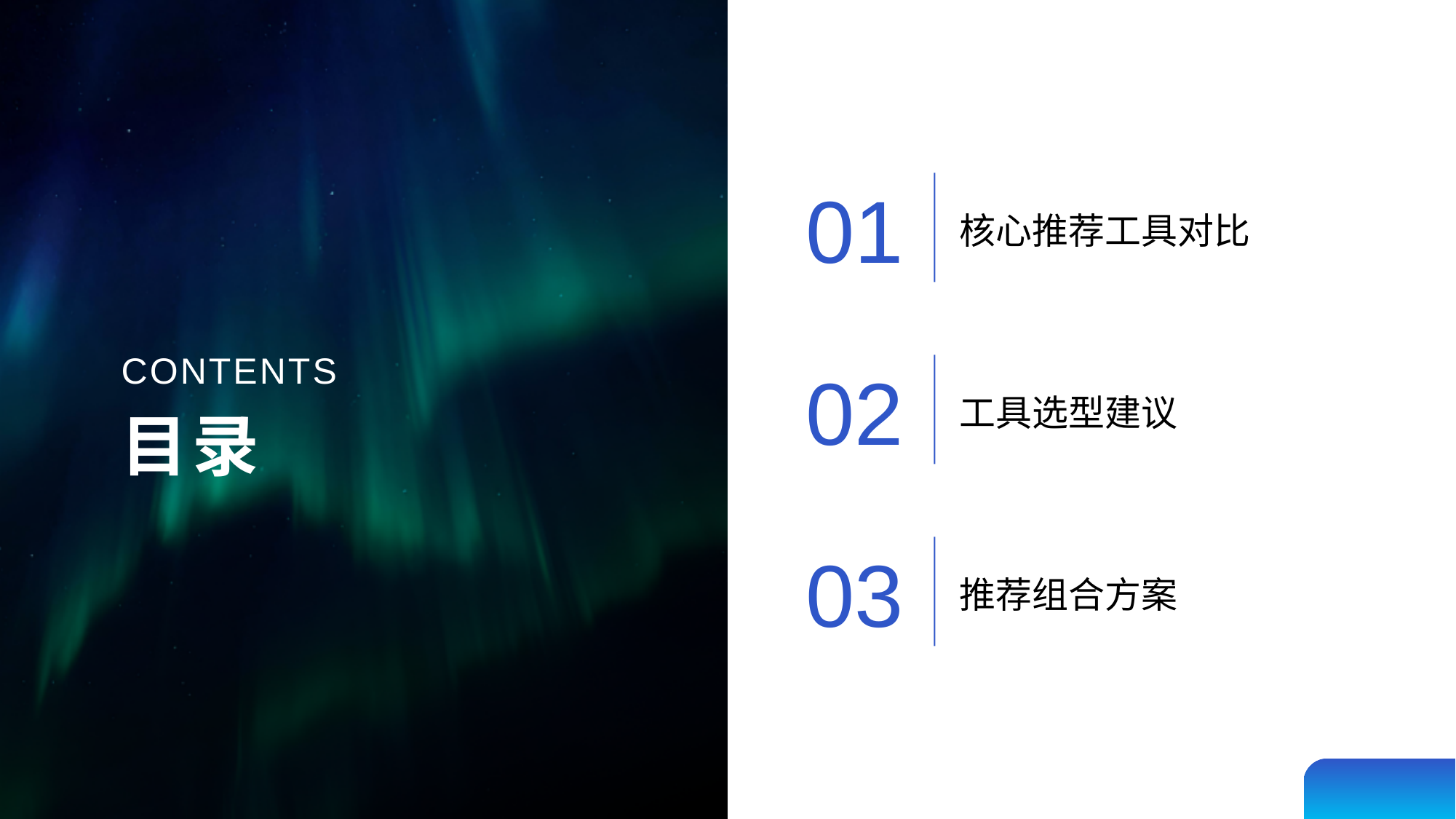

01

核心推荐工具对比
02

工具选型建议
03

推荐组合方案
CONTENTS
目录